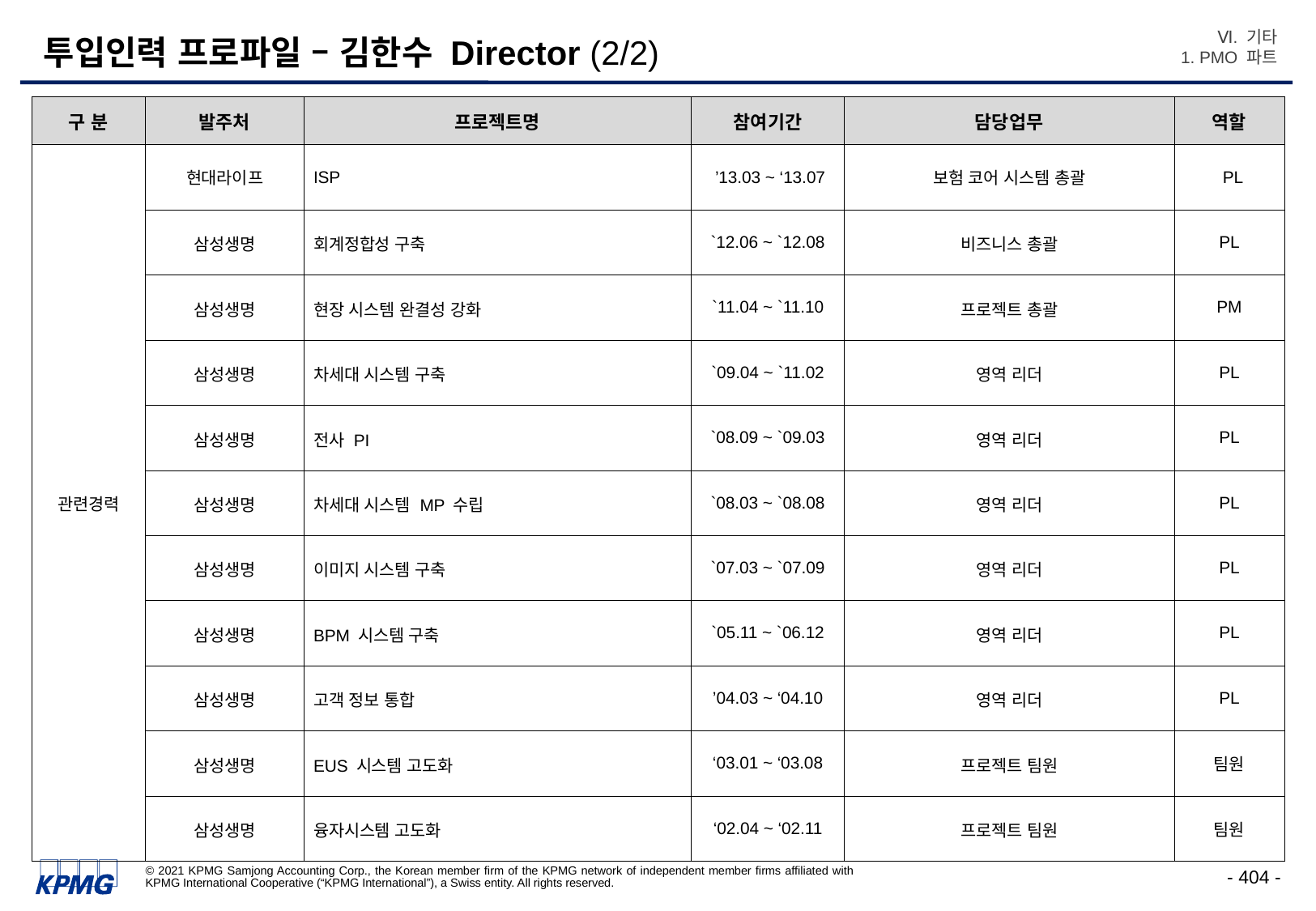

Ⅵ. 기타
1. PMO 파트
# 투입인력 프로파일 – 김한수 Director (2/2)
| 구 분 | 발주처 | 프로젝트명 | 참여기간 | 담당업무 | 역할 |
| --- | --- | --- | --- | --- | --- |
| 관련경력 | 현대라이프 | ISP | ’13.03 ~ ‘13.07 | 보험 코어 시스템 총괄 | PL |
|  | 삼성생명 | 회계정합성 구축 | `12.06 ~ `12.08 | 비즈니스 총괄 | PL |
|  | 삼성생명 | 현장 시스템 완결성 강화 | `11.04 ~ `11.10 | 프로젝트 총괄 | PM |
|  | 삼성생명 | 차세대 시스템 구축 | `09.04 ~ `11.02 | 영역 리더 | PL |
|  | 삼성생명 | 전사 PI | `08.09 ~ `09.03 | 영역 리더 | PL |
|  | 삼성생명 | 차세대 시스템 MP 수립 | `08.03 ~ `08.08 | 영역 리더 | PL |
|  | 삼성생명 | 이미지 시스템 구축 | `07.03 ~ `07.09 | 영역 리더 | PL |
|  | 삼성생명 | BPM 시스템 구축 | `05.11 ~ `06.12 | 영역 리더 | PL |
|  | 삼성생명 | 고객 정보 통합 | ’04.03 ~ ‘04.10 | 영역 리더 | PL |
|  | 삼성생명 | EUS 시스템 고도화 | ‘03.01 ~ ‘03.08 | 프로젝트 팀원 | 팀원 |
|  | 삼성생명 | 융자시스템 고도화 | ‘02.04 ~ ‘02.11 | 프로젝트 팀원 | 팀원 |